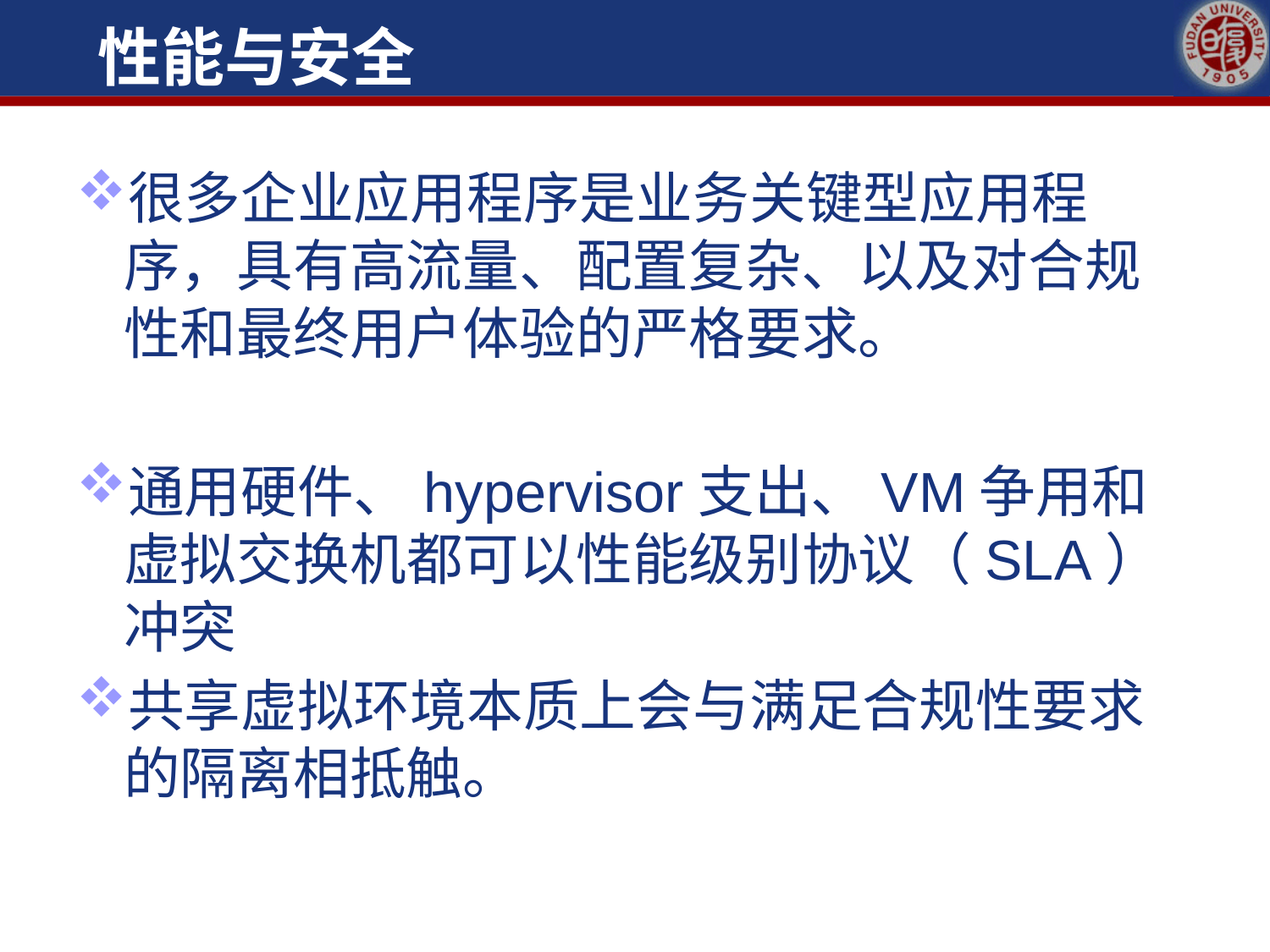

# 性能与安全
很多企业应用程序是业务关键型应用程序，具有高流量、配置复杂、以及对合规性和最终用户体验的严格要求。

通用硬件、hypervisor支出、VM争用和虚拟交换机都可以性能级别协议（SLA）冲突
共享虚拟环境本质上会与满足合规性要求的隔离相抵触。